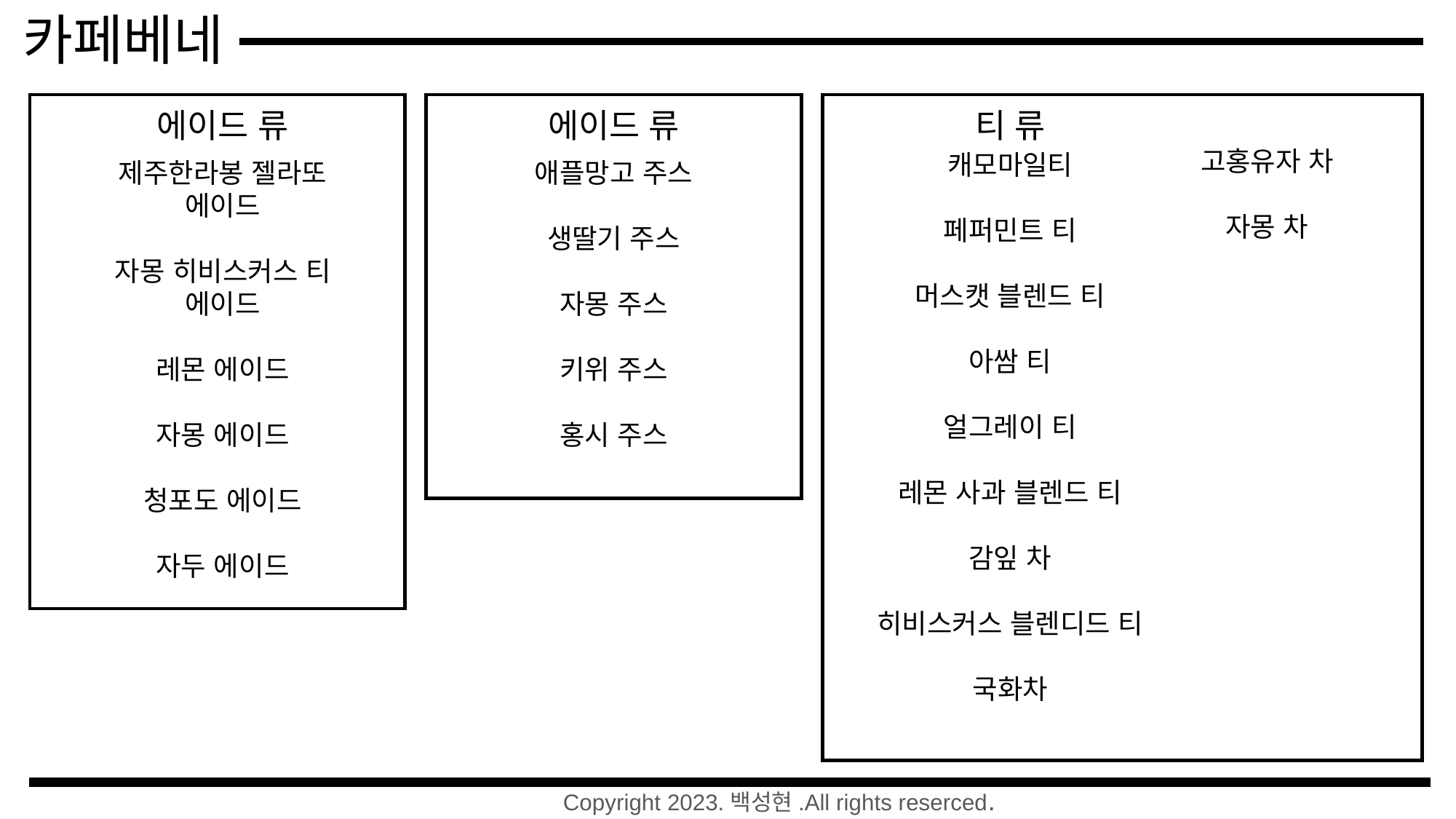

카페베네

티 류
에이드 류
에이드 류
고홍유자 차

자몽 차
캐모마일티

페퍼민트 티

머스캣 블렌드 티

아쌈 티

얼그레이 티

레몬 사과 블렌드 티

감잎 차

히비스커스 블렌디드 티

국화차

제주한라봉 젤라또 에이드

자몽 히비스커스 티 에이드

레몬 에이드

자몽 에이드

청포도 에이드

자두 에이드
애플망고 주스

생딸기 주스

자몽 주스

키위 주스

홍시 주스

Copyright 2023.백성현.All rights reserced.